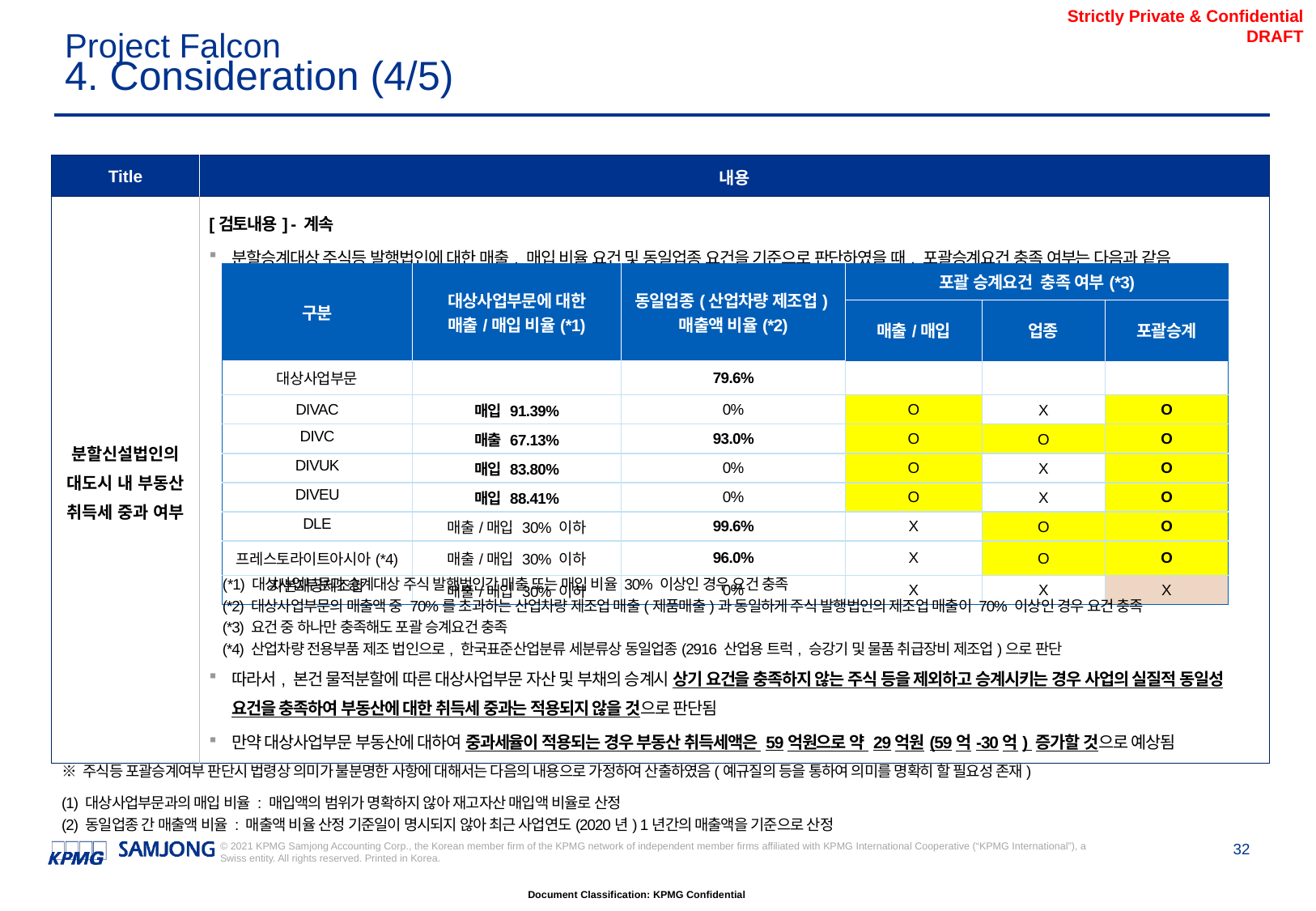

Project Falcon
# 4. Consideration (4/5)
| Title | 내용 |
| --- | --- |
| 분할신설법인의 대도시 내 부동산 취득세 중과 여부 | [검토내용] - 계속 분할승계대상 주식등 발행법인에 대한 매출, 매입 비율 요건 및 동일업종 요건을 기준으로 판단하였을 때, 포괄승계요건 충족 여부는 다음과 같음 따라서, 본건 물적분할에 따른 대상사업부문 자산 및 부채의 승계시 상기 요건을 충족하지 않는 주식 등을 제외하고 승계시키는 경우 사업의 실질적 동일성 요건을 충족하여 부동산에 대한 취득세 중과는 적용되지 않을 것으로 판단됨 만약 대상사업부문 부동산에 대하여 중과세율이 적용되는 경우 부동산 취득세액은 59억원으로 약 29억원(59억-30억) 증가할 것으로 예상됨 |
| 구분 | 대상사업부문에 대한 매출/매입 비율(\*1) | 동일업종(산업차량 제조업) 매출액 비율(\*2) | 포괄 승계요건 충족 여부(\*3) |  |  |
| --- | --- | --- | --- | --- | --- |
|  |  |  | 매출/매입 | 업종 | 포괄승계 |
| 대상사업부문 |  | 79.6% |  |  |  |
| DIVAC | 매입 91.39% | 0% | O | X | O |
| DIVC | 매출 67.13% | 93.0% | O | O | O |
| DIVUK | 매입 83.80% | 0% | O | X | O |
| DIVEU | 매입 88.41% | 0% | O | X | O |
| DLE | 매출/매입 30% 이하 | 99.6% | X | O | O |
| 프레스토라이트아시아(\*4) | 매출/매입 30% 이하 | 96.0% | X | O | O |
| 자본재공제조합 | 매출/매입 30% 이하 | 0% | X | X | X |
(*1) 대상사업부문과 승계대상 주식 발행법인간 매출 또는 매입 비율 30% 이상인 경우 요건 충족
(*2) 대상사업부문의 매출액 중 70%를 초과하는 산업차량 제조업 매출(제품매출)과 동일하게 주식 발행법인의 제조업 매출이 70% 이상인 경우 요건 충족
(*3) 요건 중 하나만 충족해도 포괄 승계요건 충족
(*4) 산업차량 전용부품 제조 법인으로, 한국표준산업분류 세분류상 동일업종(2916 산업용 트럭, 승강기 및 물품 취급장비 제조업)으로 판단
※ 주식등 포괄승계여부 판단시 법령상 의미가 불분명한 사항에 대해서는 다음의 내용으로 가정하여 산출하였음(예규질의 등을 통하여 의미를 명확히 할 필요성 존재)
(1) 대상사업부문과의 매입 비율 : 매입액의 범위가 명확하지 않아 재고자산 매입액 비율로 산정
(2) 동일업종 간 매출액 비율 : 매출액 비율 산정 기준일이 명시되지 않아 최근 사업연도(2020년) 1년간의 매출액을 기준으로 산정